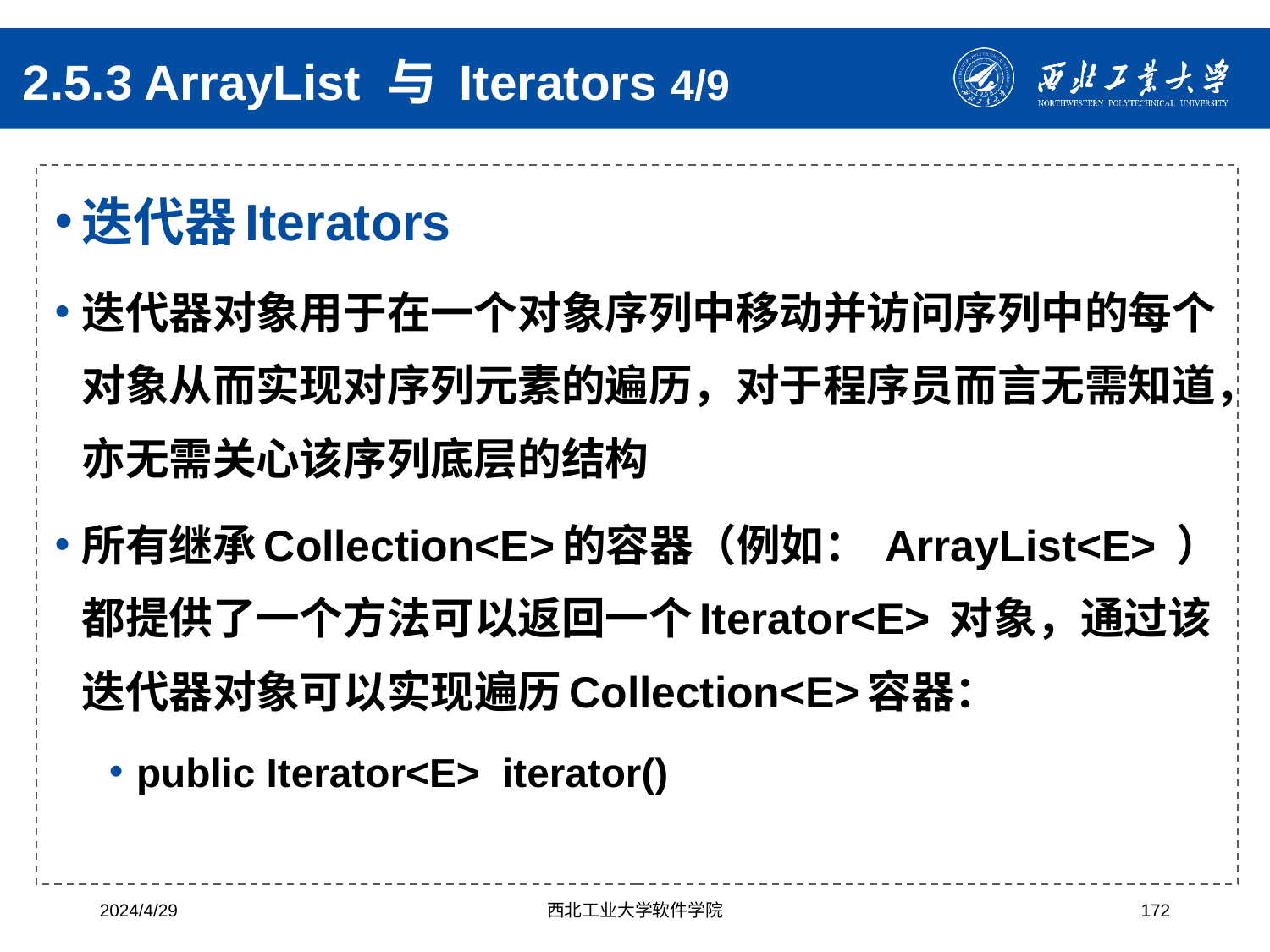

# 2.5.3 ArrayList 与 Iterators 4/9
迭代器Iterators
迭代器对象用于在一个对象序列中移动并访问序列中的每个对象从而实现对序列元素的遍历，对于程序员而言无需知道，亦无需关心该序列底层的结构
所有继承Collection<E>的容器（例如： ArrayList<E> ）都提供了一个方法可以返回一个Iterator<E> 对象，通过该迭代器对象可以实现遍历Collection<E>容器：
public Iterator<E>  iterator()

2024/4/29
西北工业大学软件学院
172